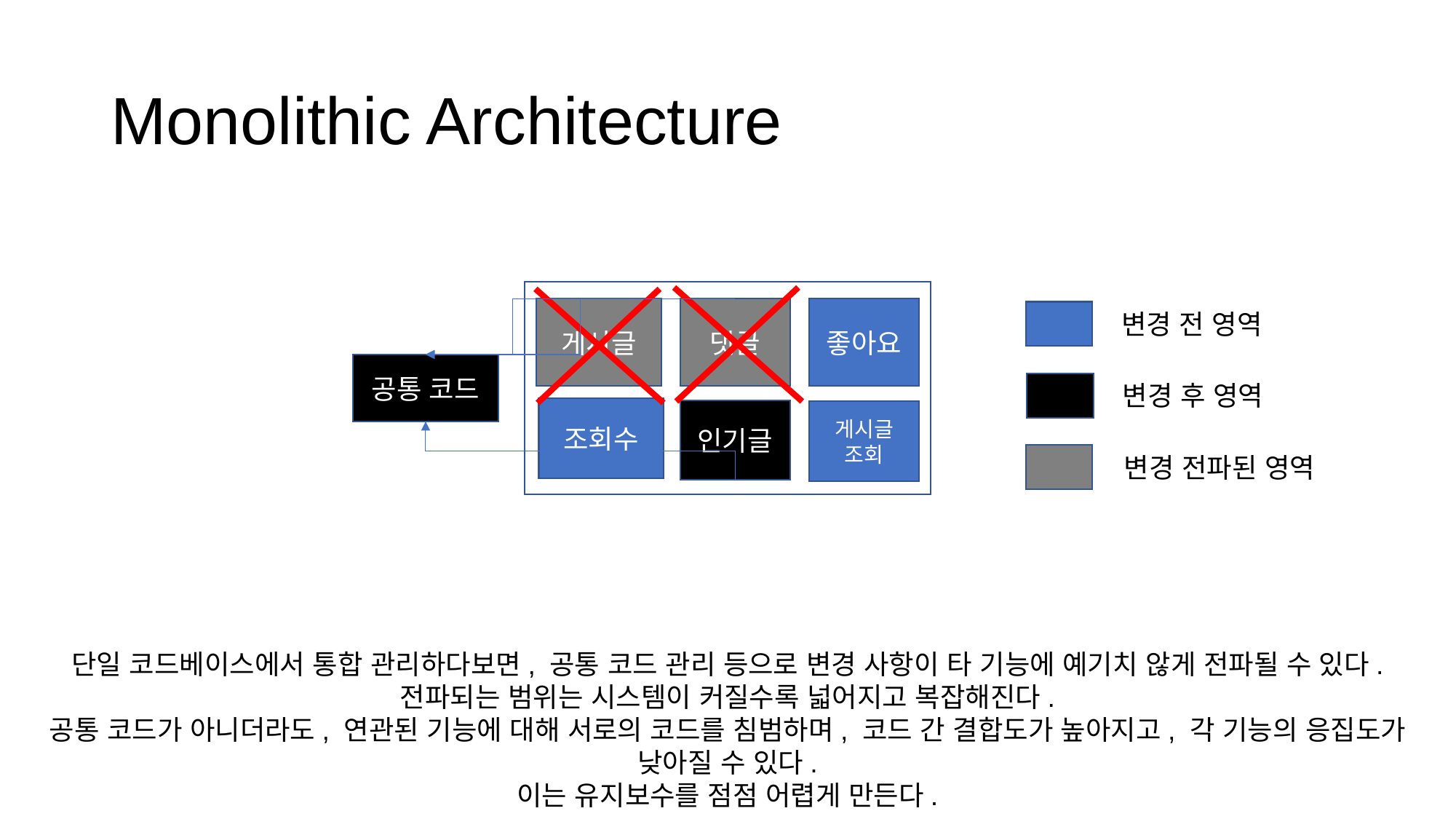

# Monolithic Architecture

게시글
댓글
좋아요

변경 전 영역
공통 코드

변경 후 영역
조회수
인기글
게시글
조회

변경 전파된 영역
단일 코드베이스에서 통합 관리하다보면, 공통 코드 관리 등으로 변경 사항이 타 기능에 예기치 않게 전파될 수 있다.
전파되는 범위는 시스템이 커질수록 넓어지고 복잡해진다.
공통 코드가 아니더라도, 연관된 기능에 대해 서로의 코드를 침범하며, 코드 간 결합도가 높아지고, 각 기능의 응집도가 낮아질 수 있다.
이는 유지보수를 점점 어렵게 만든다.